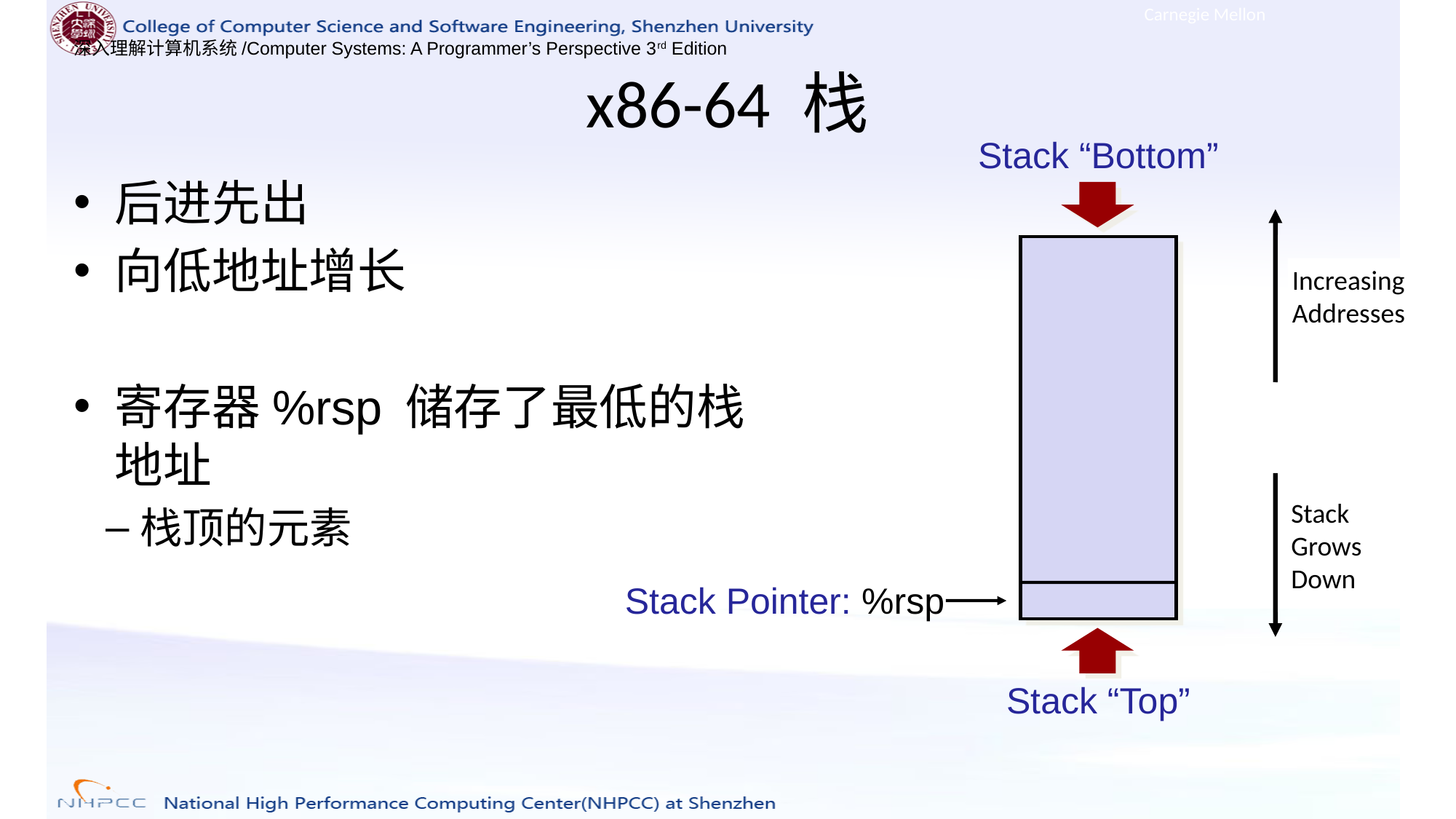

Carnegie Mellon
# x86-64 栈
Stack “Bottom”

Increasing
Addresses

Stack Grows
Down
Stack Pointer: %rsp

Stack “Top”
后进先出
向低地址增长

寄存器%rsp 储存了最低的栈地址
栈顶的元素